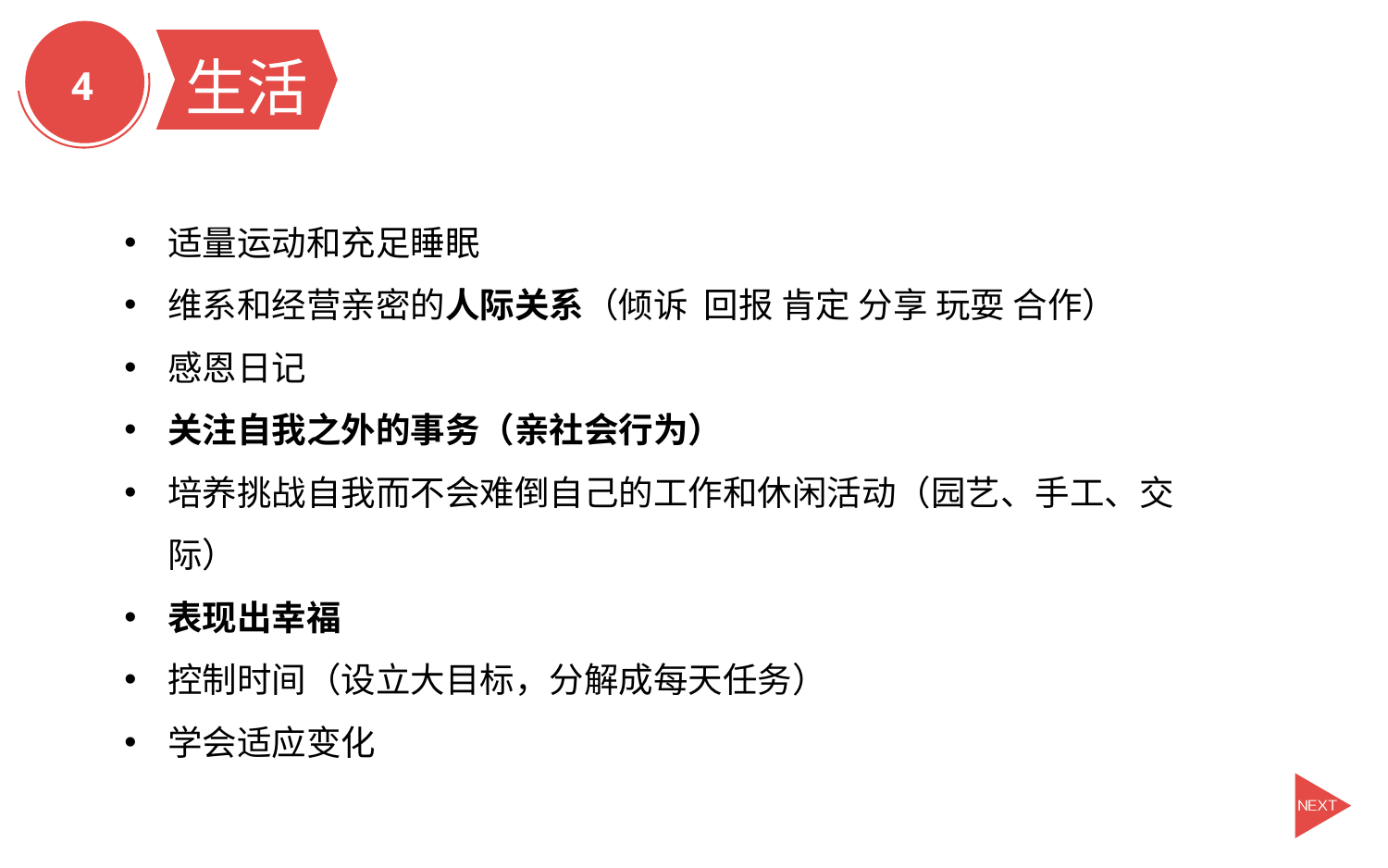

生活

4
适量运动和充足睡眠
维系和经营亲密的人际关系（倾诉  回报 肯定 分享 玩耍 合作）
感恩日记
关注自我之外的事务（亲社会行为）
培养挑战自我而不会难倒自己的工作和休闲活动（园艺、手工、交际）
表现出幸福
控制时间（设立大目标，分解成每天任务）
学会适应变化